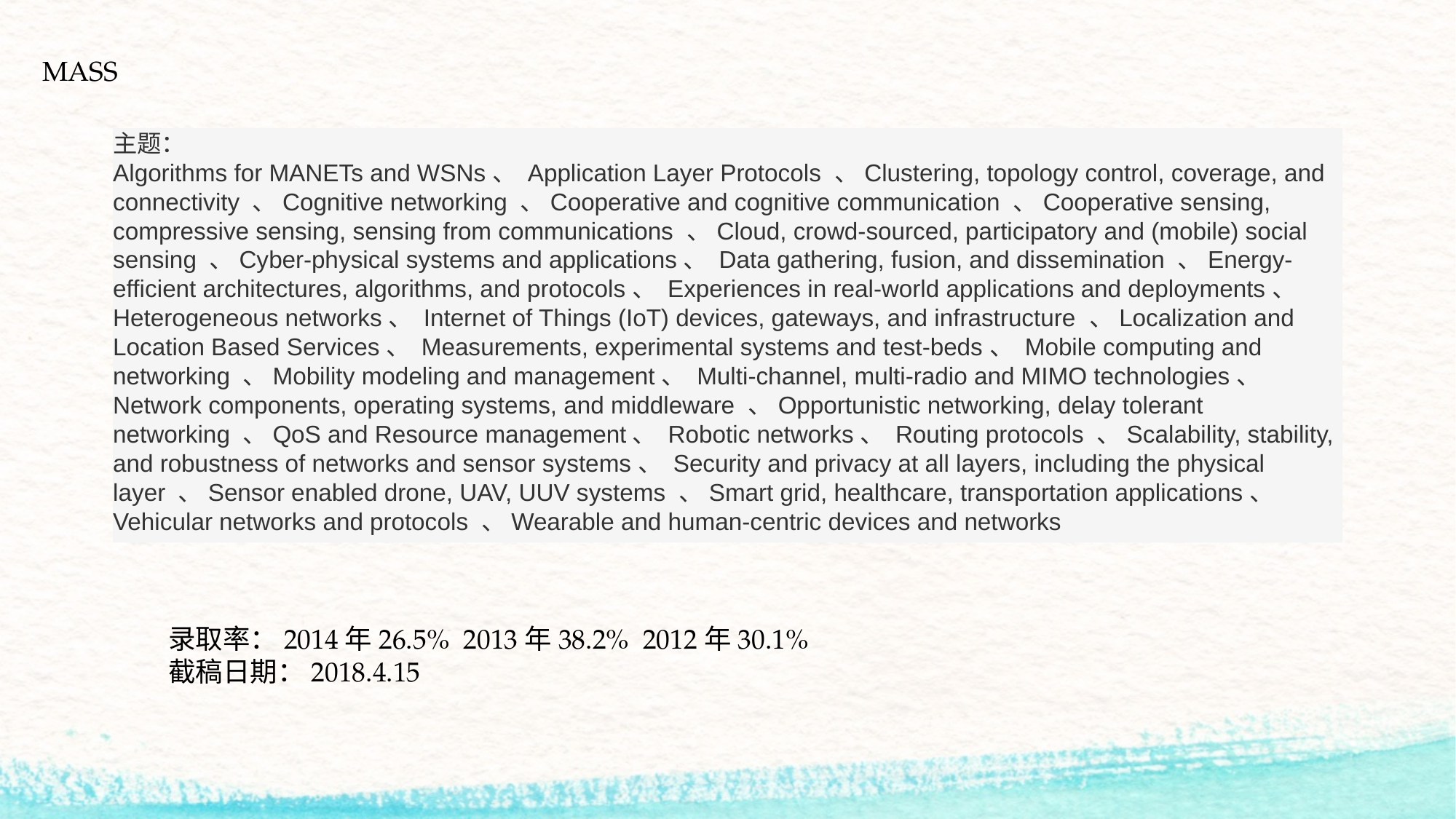

MASS
主题：
Algorithms for MANETs and WSNs、 Application Layer Protocols 、Clustering, topology control, coverage, and connectivity 、Cognitive networking 、Cooperative and cognitive communication 、Cooperative sensing, compressive sensing, sensing from communications 、Cloud, crowd-sourced, participatory and (mobile) social sensing 、Cyber-physical systems and applications、 Data gathering, fusion, and dissemination 、Energy-efficient architectures, algorithms, and protocols、 Experiences in real-world applications and deployments、 Heterogeneous networks、 Internet of Things (IoT) devices, gateways, and infrastructure 、Localization and Location Based Services、 Measurements, experimental systems and test-beds、 Mobile computing and networking 、Mobility modeling and management、 Multi-channel, multi-radio and MIMO technologies、 Network components, operating systems, and middleware 、Opportunistic networking, delay tolerant networking 、QoS and Resource management、 Robotic networks、 Routing protocols 、Scalability, stability, and robustness of networks and sensor systems、 Security and privacy at all layers, including the physical layer 、Sensor enabled drone, UAV, UUV systems 、Smart grid, healthcare, transportation applications、 Vehicular networks and protocols 、Wearable and human-centric devices and networks
录取率：2014年26.5%  2013年38.2%  2012年30.1%
截稿日期：2018.4.15